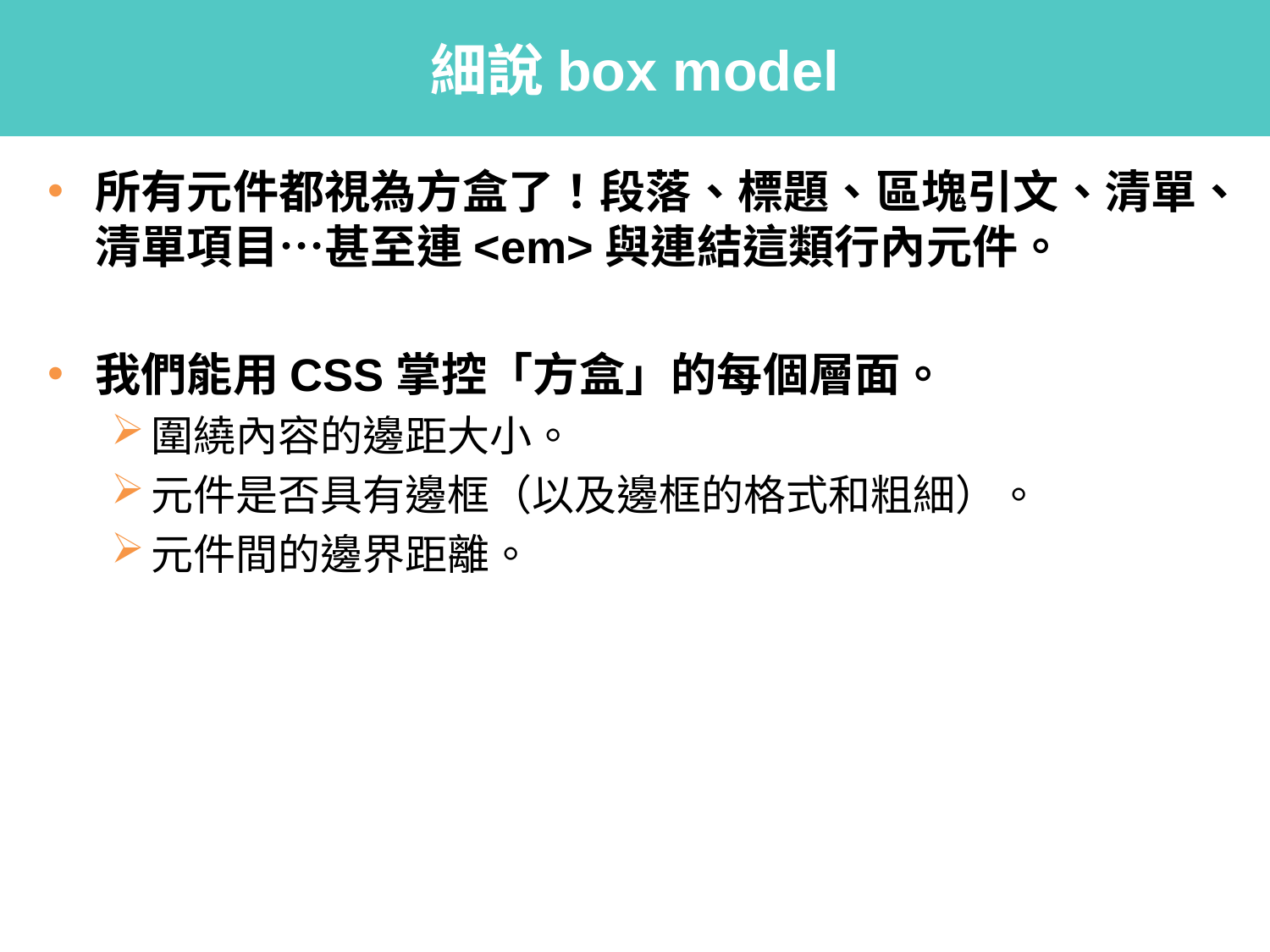

# 細說box model
所有元件都視為方盒了！段落、標題、區塊引文、清單、清單項目…甚至連<em>與連結這類行內元件。

我們能用CSS掌控「方盒」的每個層面。
圍繞內容的邊距大小。
元件是否具有邊框（以及邊框的格式和粗細）。
元件間的邊界距離。